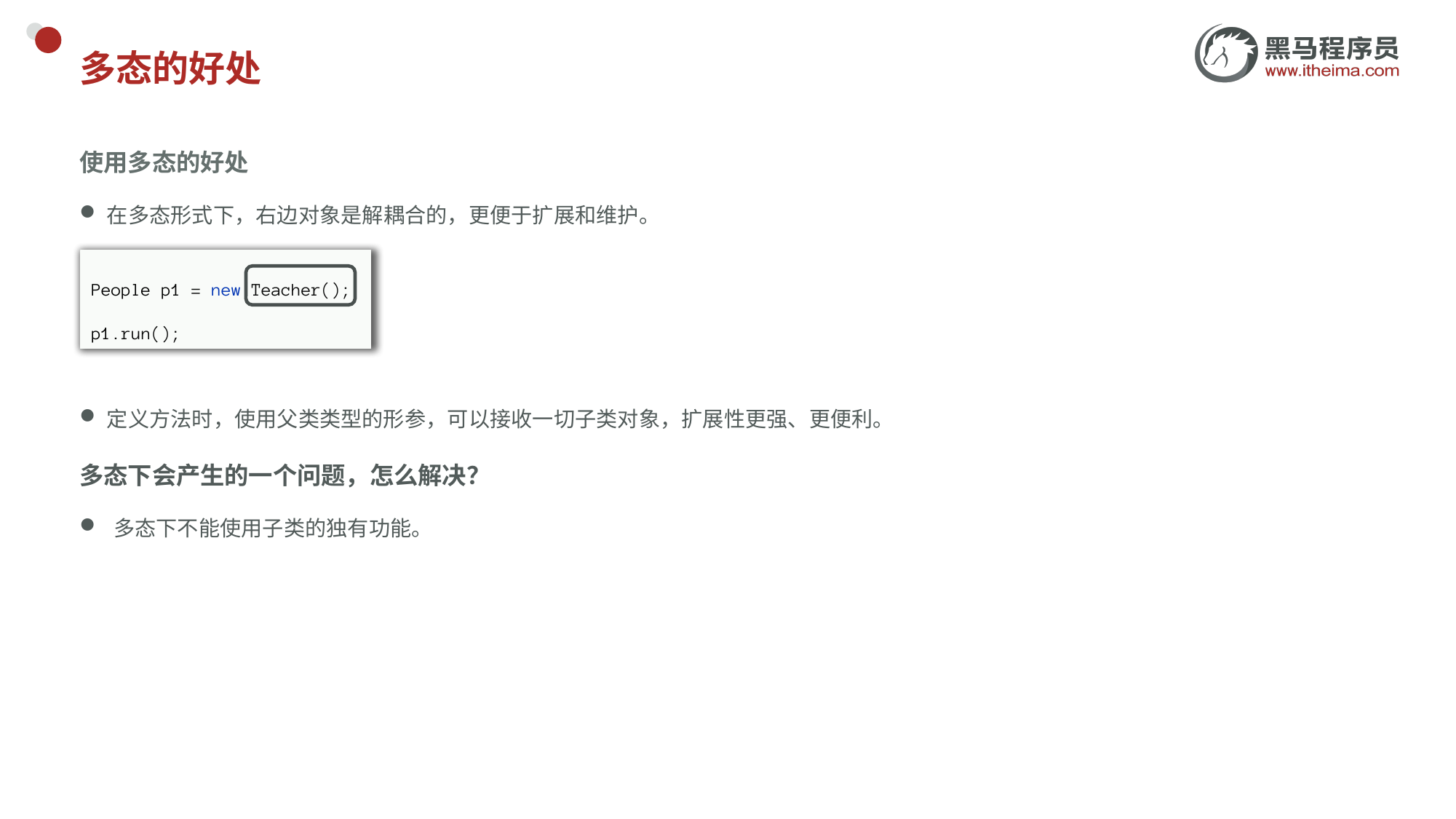

# 多态的好处
使用多态的好处
在多态形式下，右边对象是解耦合的，更便于扩展和维护。

定义方法时，使用父类类型的形参，可以接收一切子类对象，扩展性更强、更便利。
多态下会产生的一个问题，怎么解决？
多态下不能使用子类的独有功能。

People p1 = new Teacher();
p1.run();
People p1 = new Student();
p1.run();